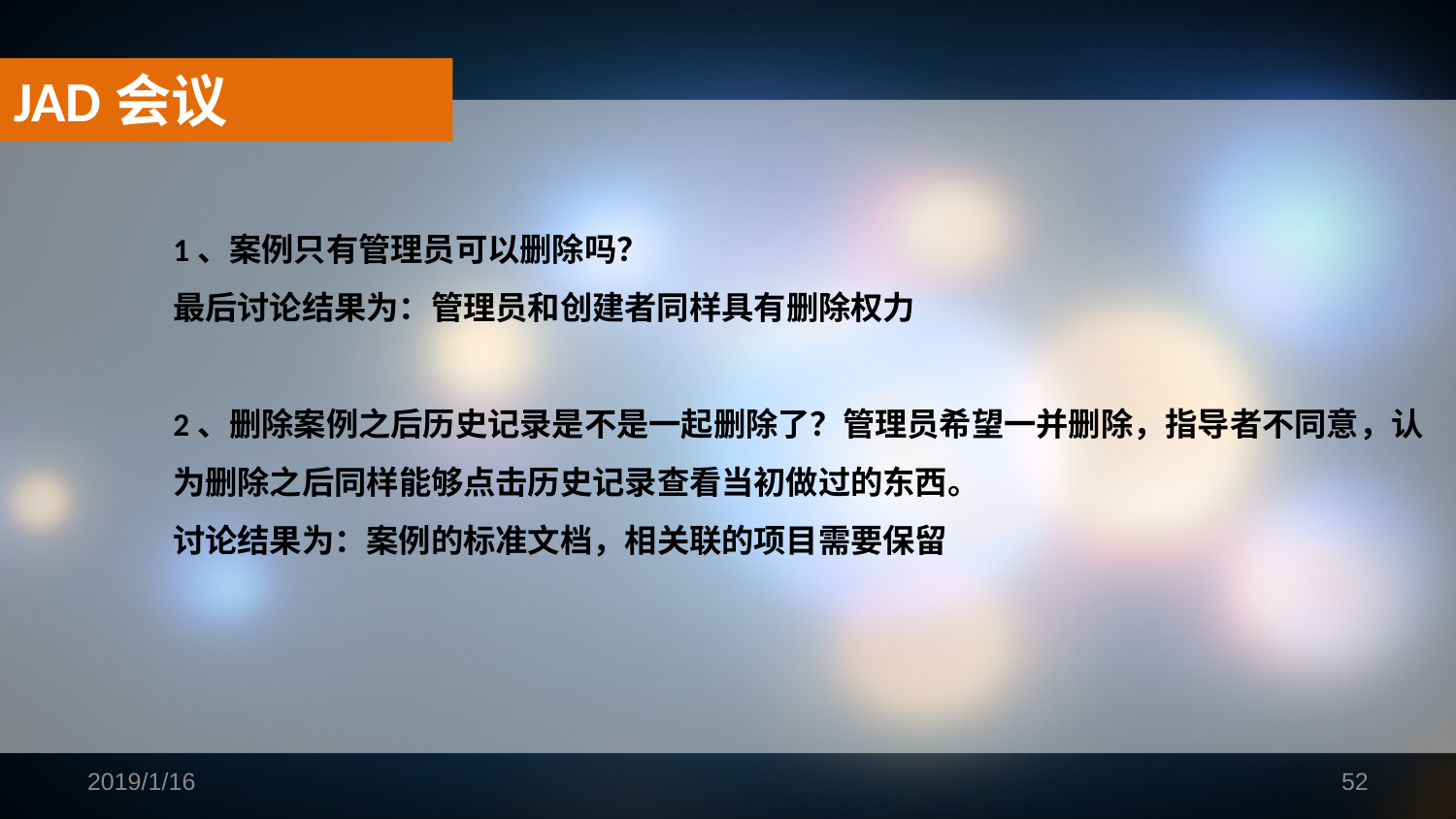

JAD会议

1、案例只有管理员可以删除吗？
最后讨论结果为：管理员和创建者同样具有删除权力

2、删除案例之后历史记录是不是一起删除了？管理员希望一并删除，指导者不同意，认为删除之后同样能够点击历史记录查看当初做过的东西。
讨论结果为：案例的标准文档，相关联的项目需要保留

2019/1/16
52